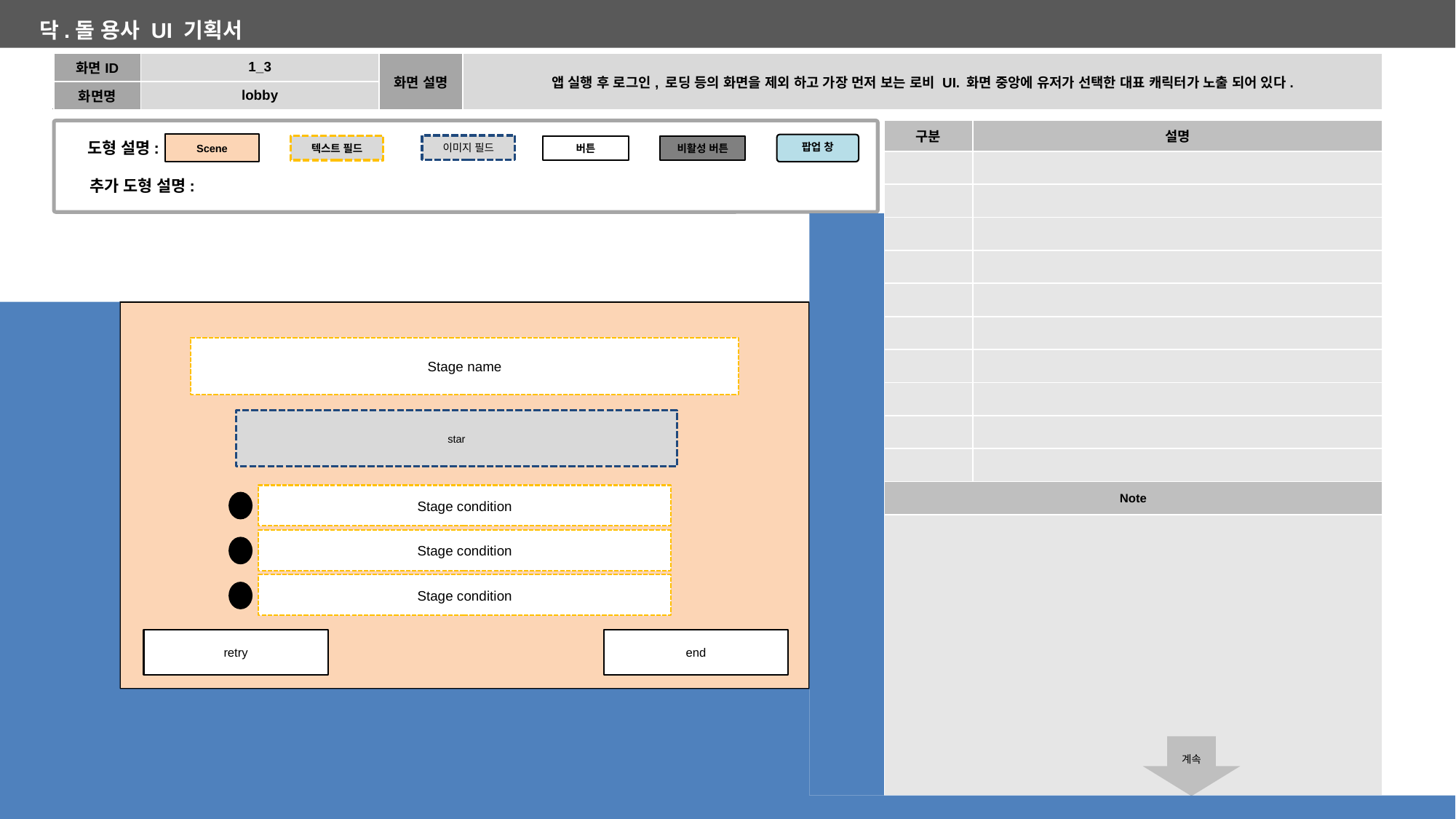

| 화면ID | 1\_3 | 화면 설명 | 앱 실행 후 로그인, 로딩 등의 화면을 제외 하고 가장 먼저 보는 로비 UI. 화면 중앙에 유저가 선택한 대표 캐릭터가 노출 되어 있다. |
| --- | --- | --- | --- |
| 화면명 | lobby |  |  |
| 구분 | 설명 |
| --- | --- |
|  |  |
|  |  |
|  |  |
|  |  |
|  |  |
|  |  |
|  |  |
|  |  |
|  |  |
|  |  |
| Note |  |
|  |  |

도형 설명:
Scene
팝업 창
이미지 필드
비활성 버튼
텍스트 필드
버튼
추가 도형 설명:

결과 화면
Stage name
star
Stage condition

Stage condition

Stage condition

retry
end
계속